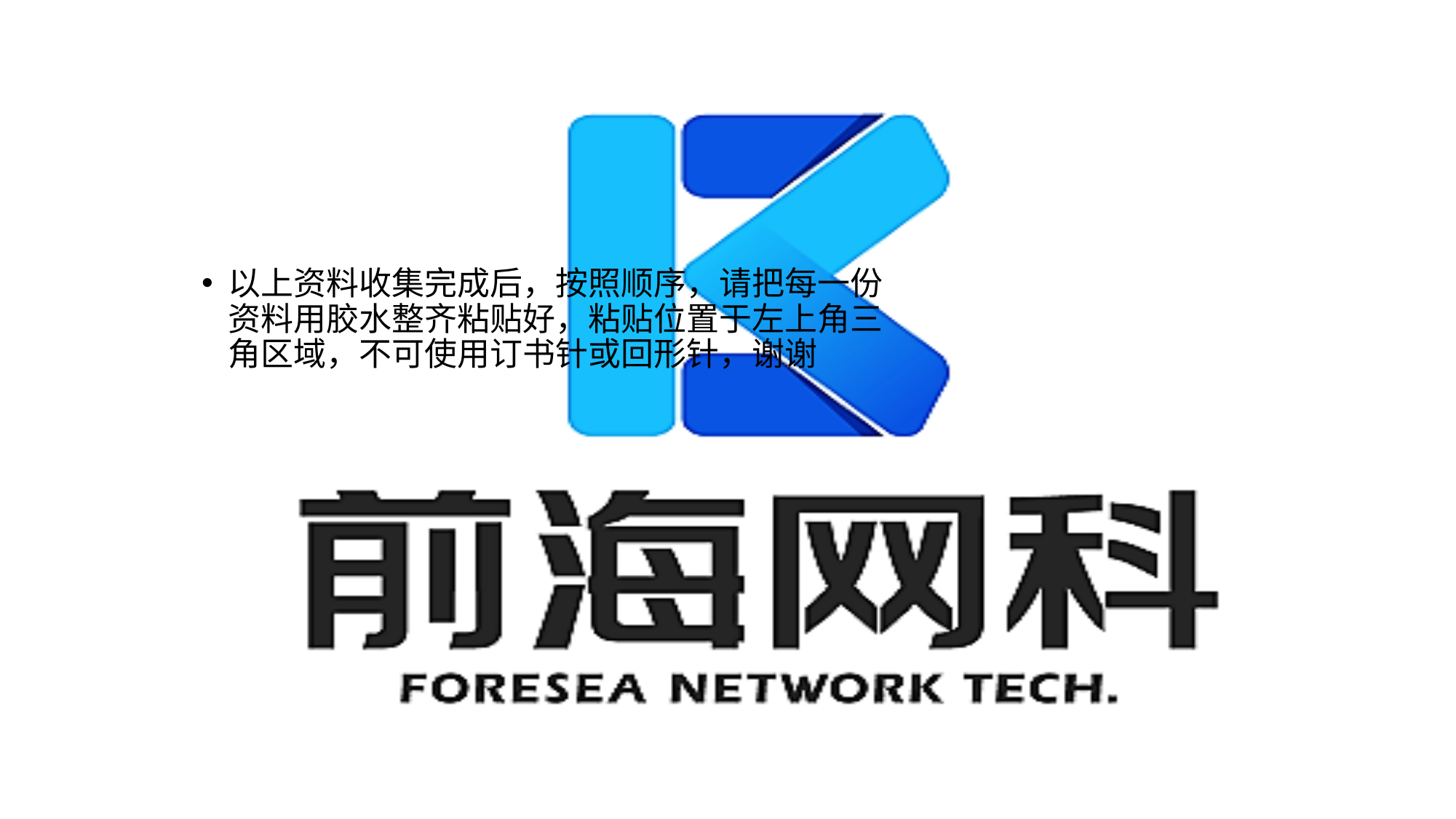

以上资料收集完成后，按照顺序，请把每一份资料用胶水整齐粘贴好，粘贴位置于左上角三角区域，不可使用订书针或回形针，谢谢